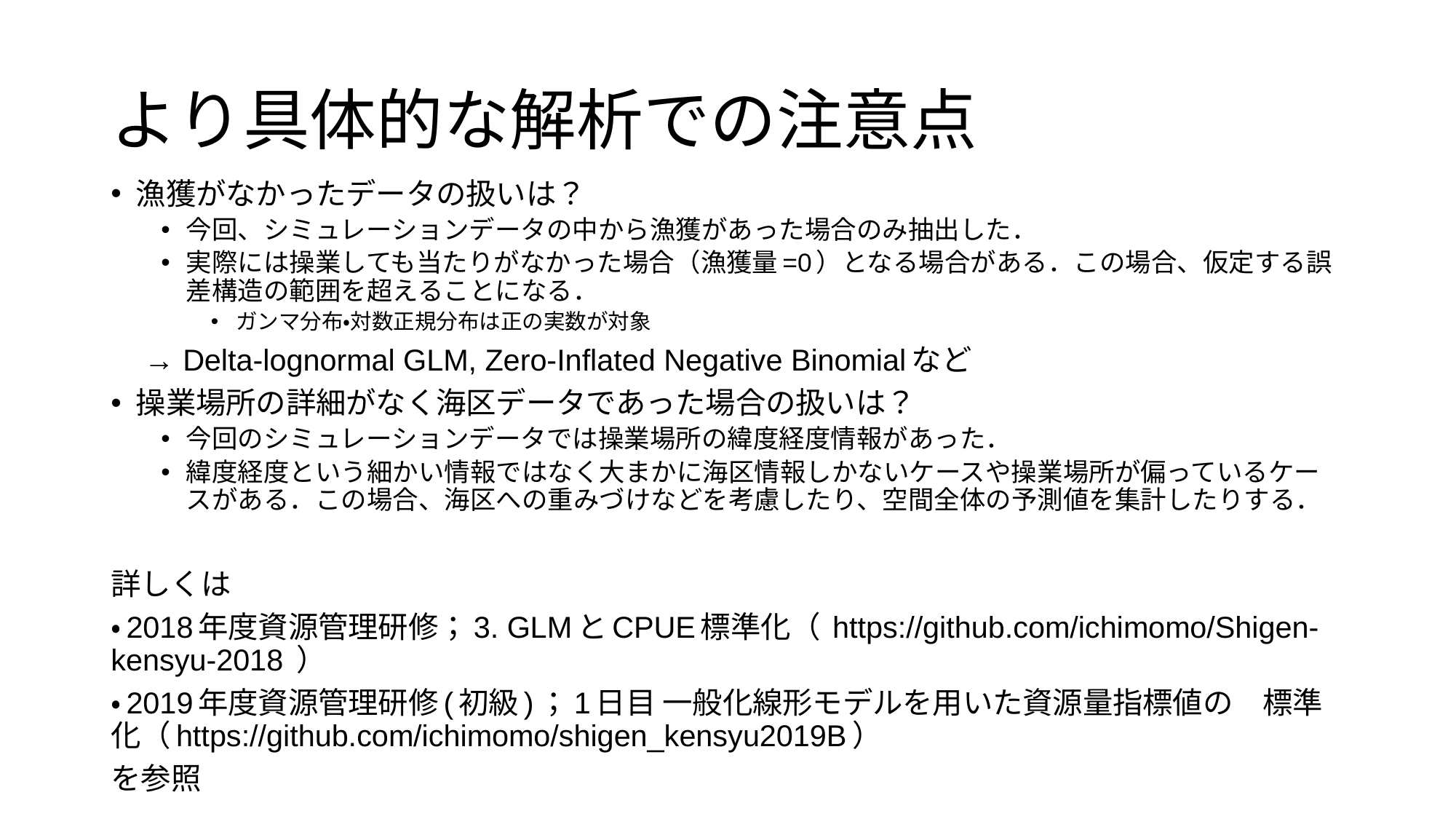

# より具体的な解析での注意点
漁獲がなかったデータの扱いは？
今回、シミュレーションデータの中から漁獲があった場合のみ抽出した．
実際には操業しても当たりがなかった場合（漁獲量=0）となる場合がある．この場合、仮定する誤差構造の範囲を超えることになる．
ガンマ分布・対数正規分布は正の実数が対象
    → Delta-lognormal GLM, Zero-Inflated Negative Binomialなど
操業場所の詳細がなく海区データであった場合の扱いは？
今回のシミュレーションデータでは操業場所の緯度経度情報があった．
緯度経度という細かい情報ではなく大まかに海区情報しかないケースや操業場所が偏っているケースがある．この場合、海区への重みづけなどを考慮したり、空間全体の予測値を集計したりする．

詳しくは
・2018年度資源管理研修；3. GLMとCPUE標準化（ https://github.com/ichimomo/Shigen-kensyu-2018 ）
・2019年度資源管理研修(初級)；1日目 一般化線形モデルを用いた資源量指標値の　標準化（https://github.com/ichimomo/shigen_kensyu2019B）
を参照